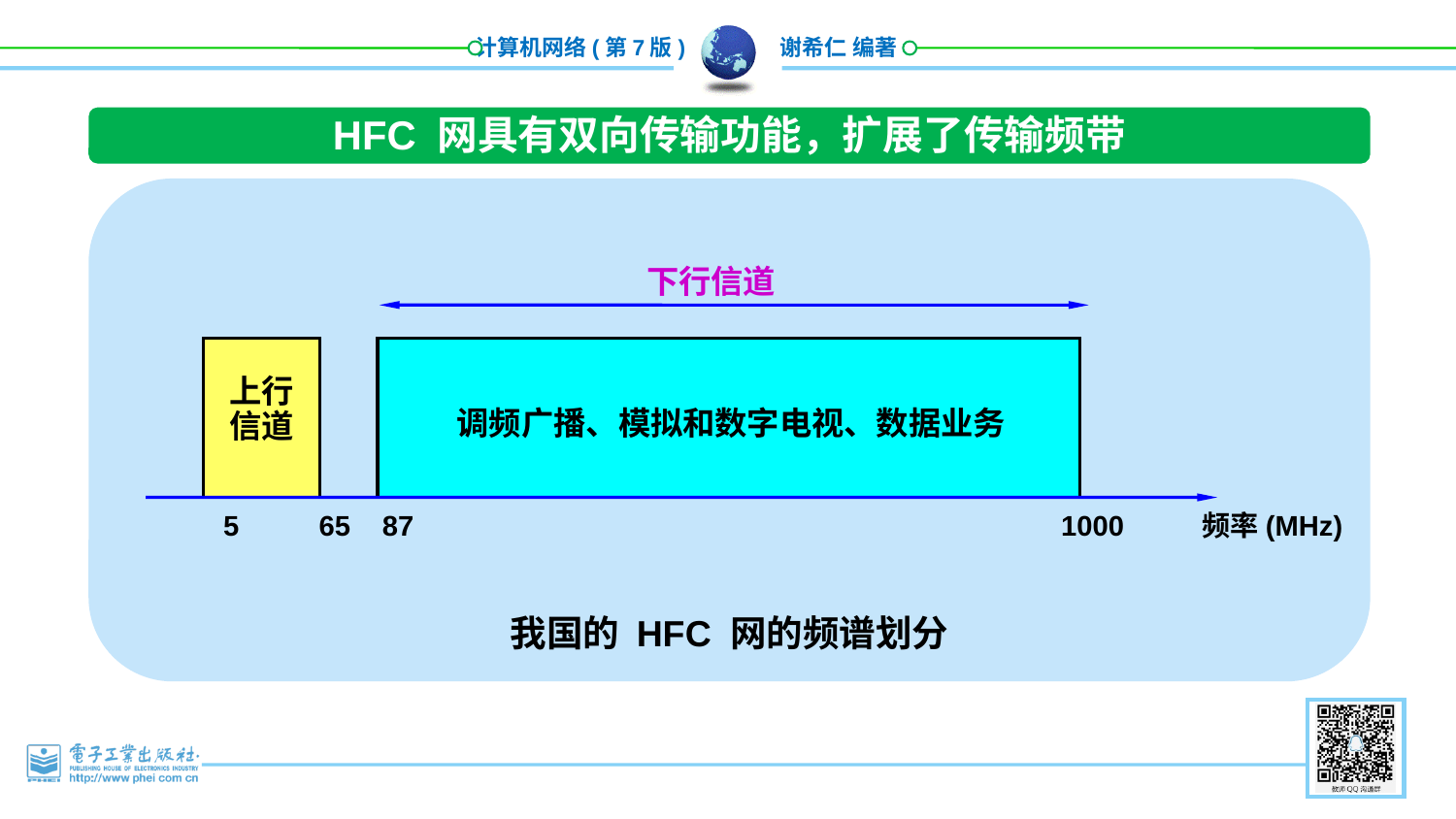

HFC 网具有双向传输功能，扩展了传输频带

下行信道

上行
信道
调频广播、模拟和数字电视、数据业务

5          65    87                                                                                 1000
频率(MHz)
我国的 HFC 网的频谱划分